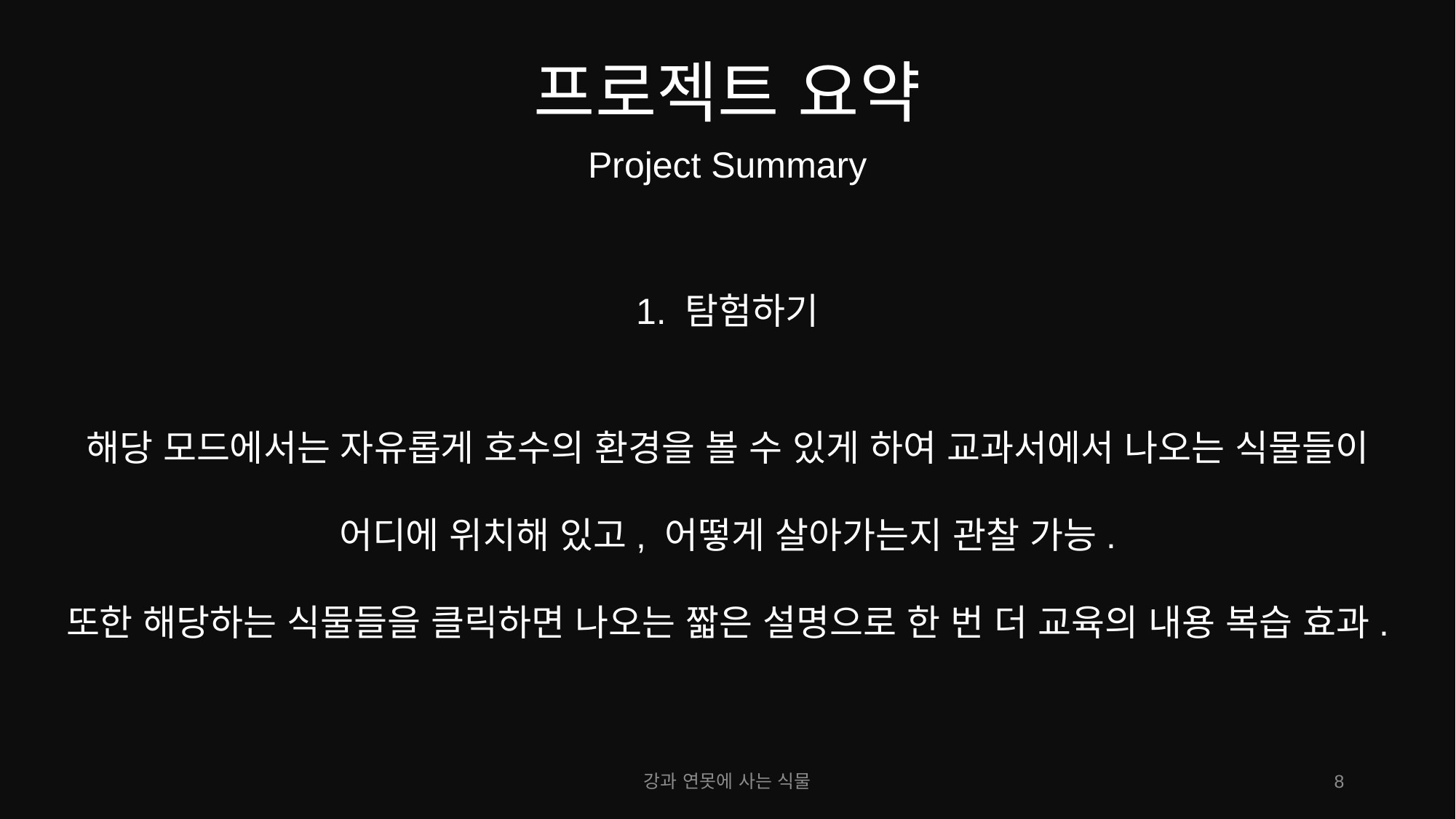

# 프로젝트 요약
Project Summary
1. 탐험하기
해당 모드에서는 자유롭게 호수의 환경을 볼 수 있게 하여 교과서에서 나오는 식물들이

어디에 위치해 있고, 어떻게 살아가는지 관찰 가능.

또한 해당하는 식물들을 클릭하면 나오는 짧은 설명으로 한 번 더 교육의 내용 복습 효과.
강과 연못에 사는 식물
8